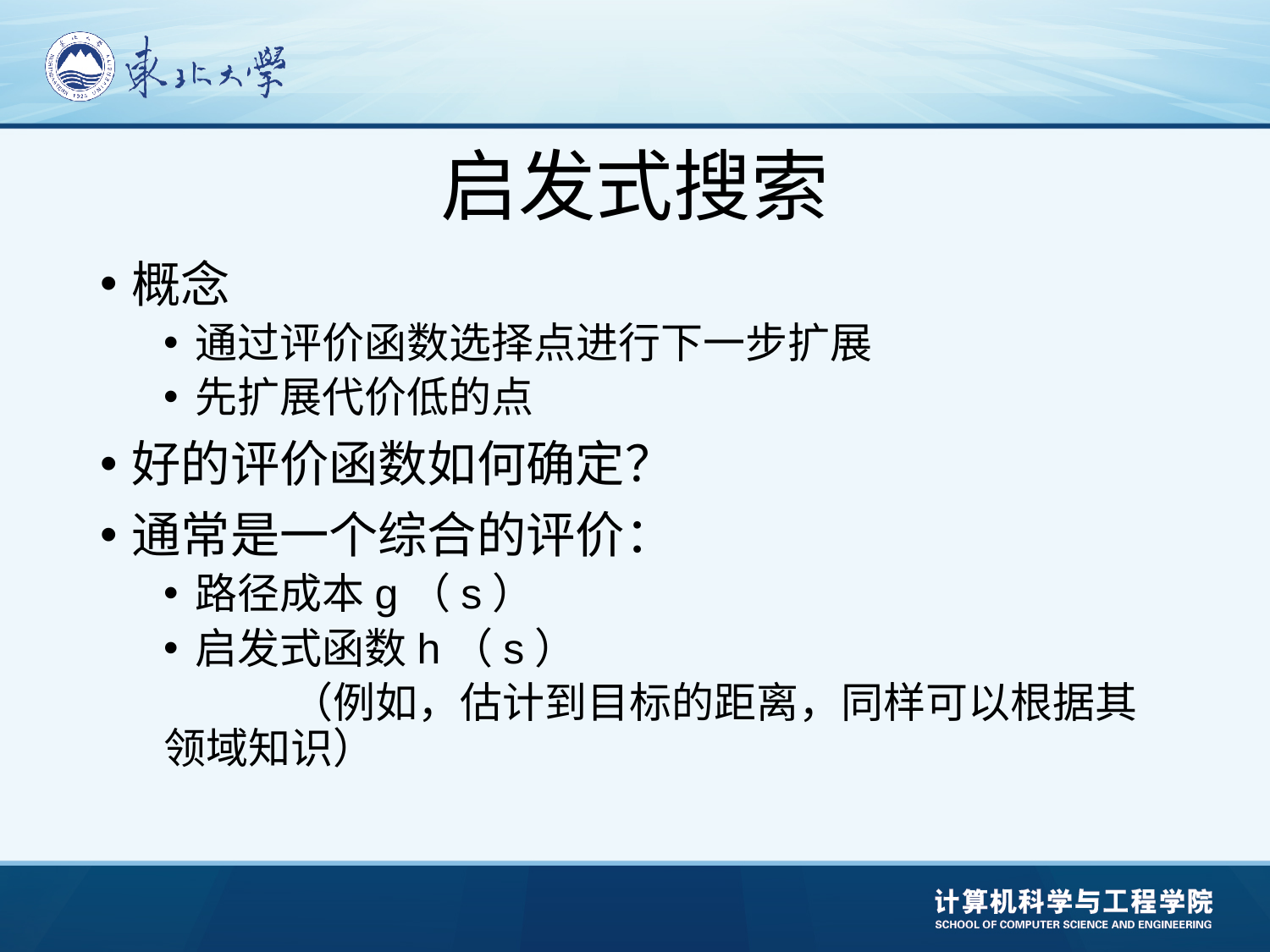

# 启发式搜索
概念
通过评价函数选择点进行下一步扩展
先扩展代价低的点
好的评价函数如何确定？
通常是一个综合的评价：
路径成本g（s）
启发式函数h（s）
	（例如，估计到目标的距离，同样可以根据其领域知识）